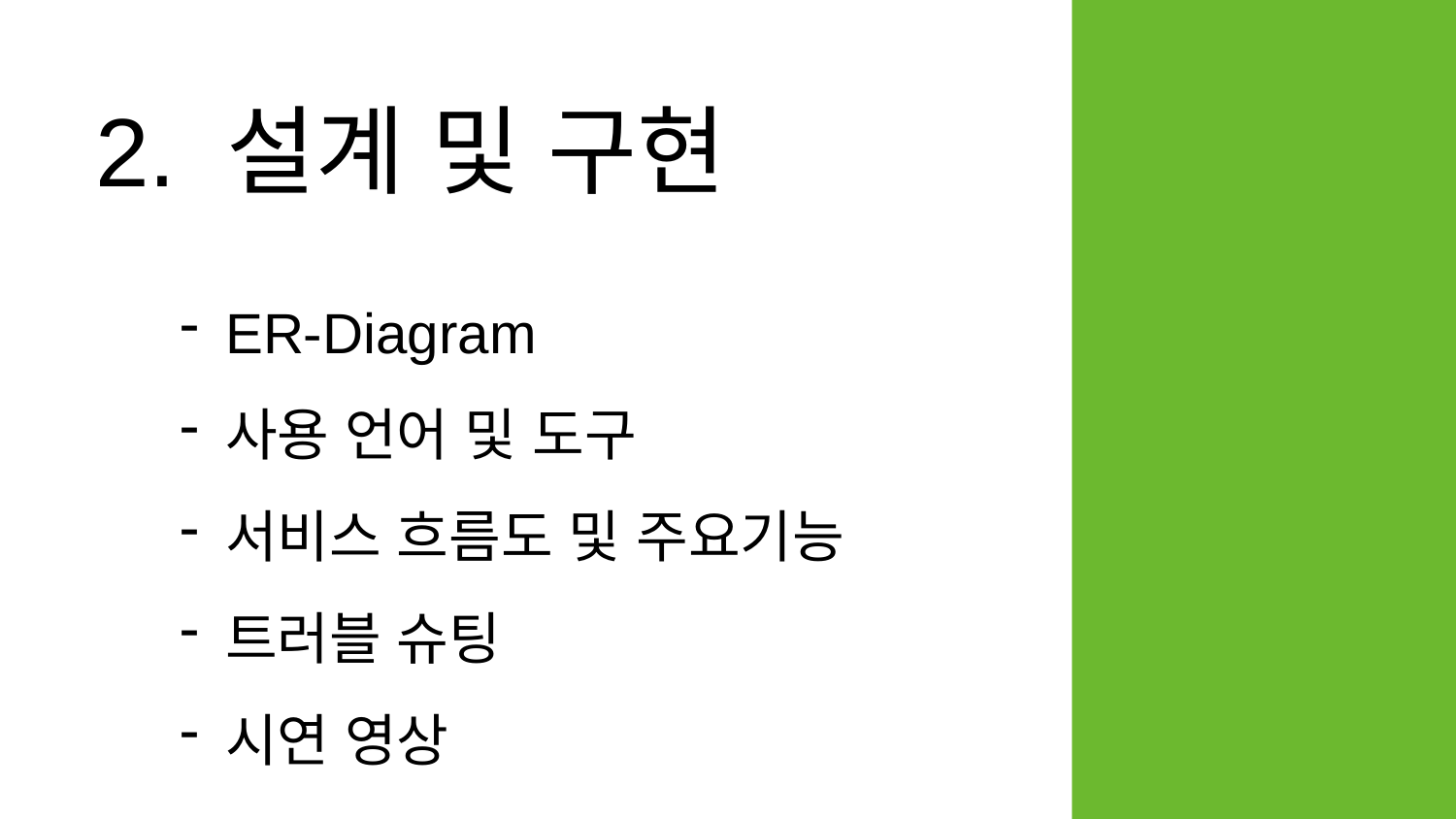

# 2. 설계 및 구현
ER-Diagram
사용 언어 및 도구
서비스 흐름도 및 주요기능
트러블 슈팅
시연 영상